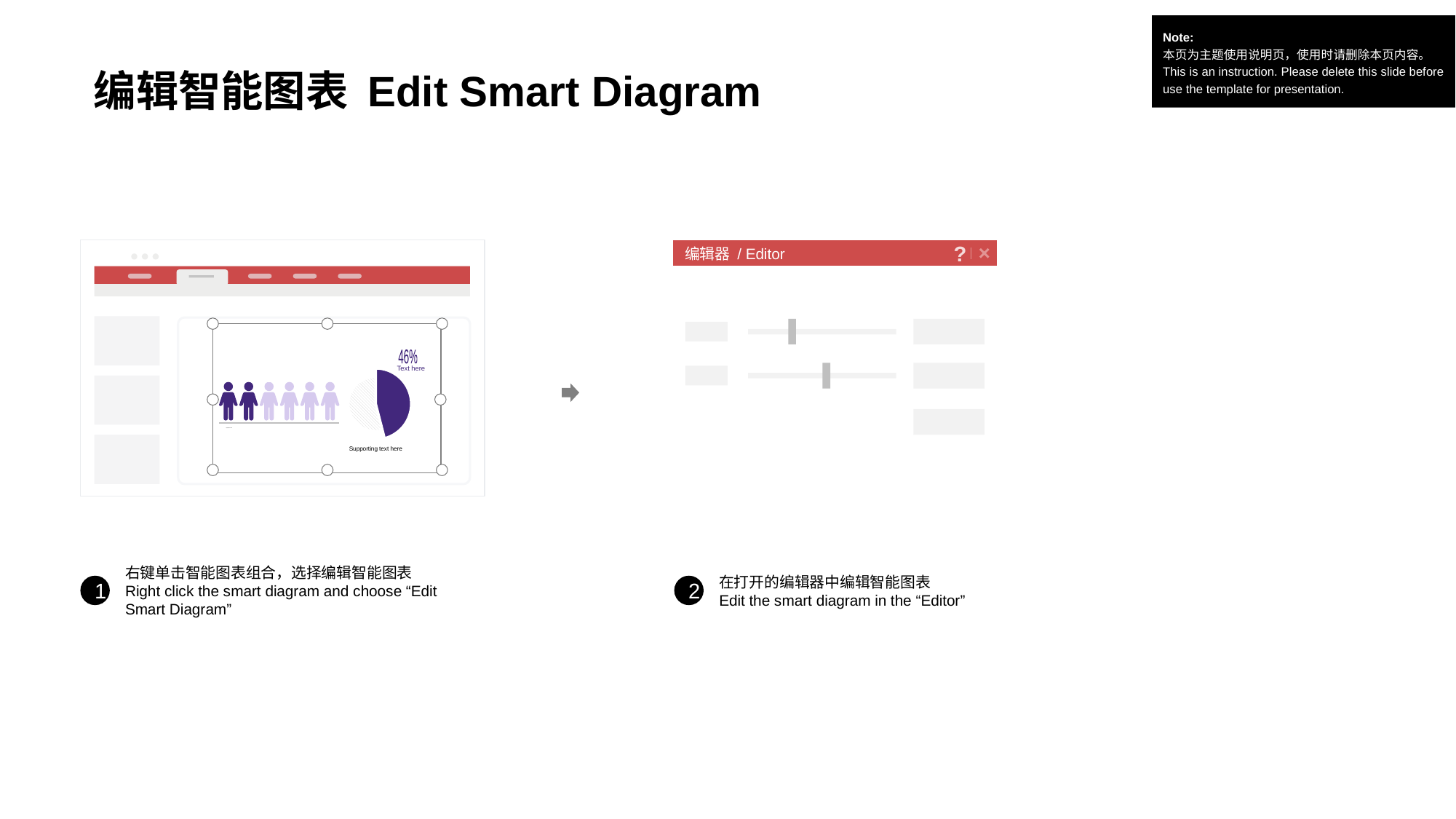

编辑智能图表 Edit Smart Diagram
Note:
本页为主题使用说明页，使用时请删除本页内容。
This is an instruction. Please delete this slide before use the template for presentation.

编辑器 / Editor

?

46%
Text here

Supporting text here
Supporting text here

右键单击智能图表组合，选择编辑智能图表
Right click the smart diagram and choose “Edit Smart Diagram”
在打开的编辑器中编辑智能图表
Edit the smart diagram in the “Editor”
1
2